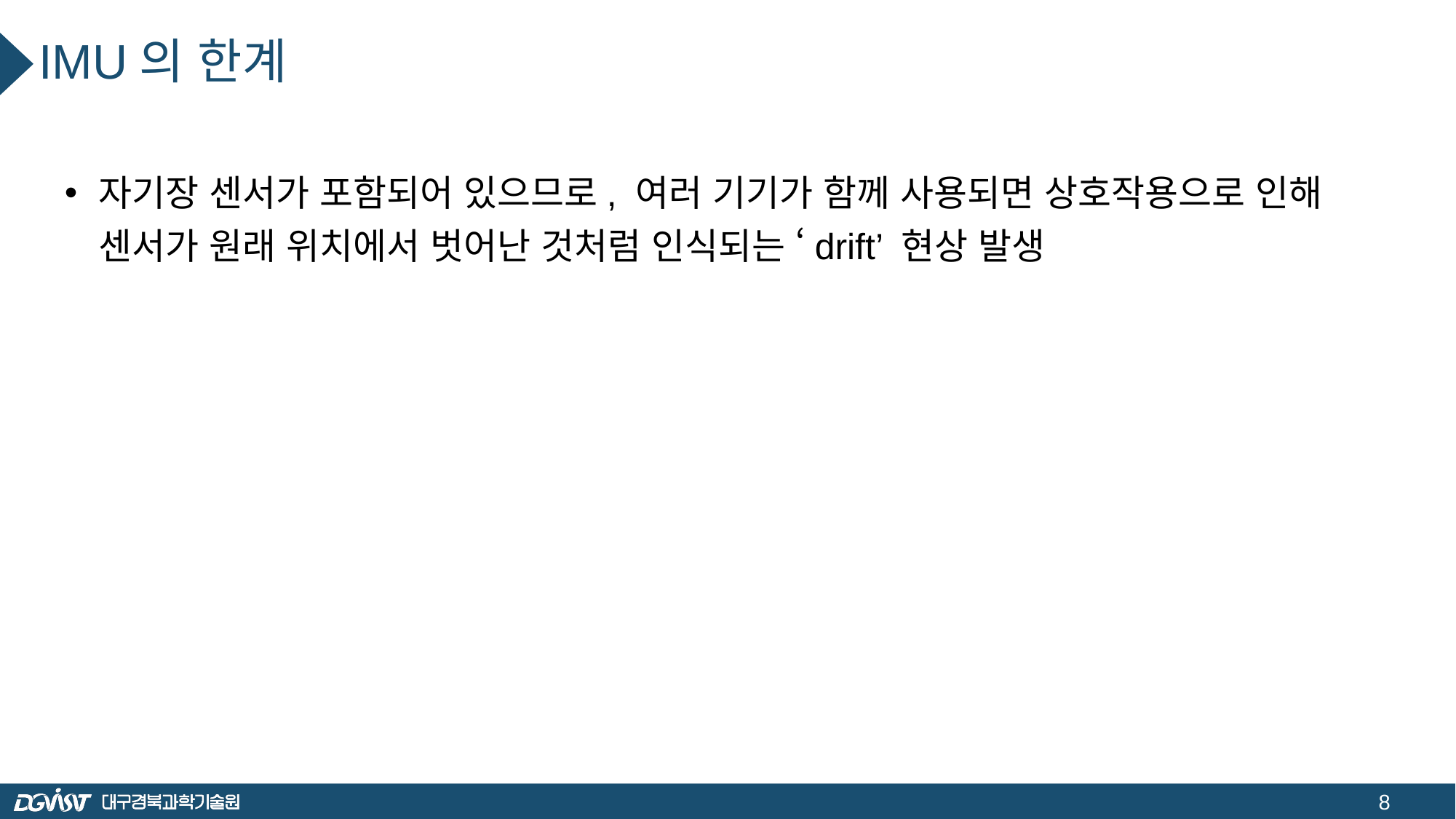

IMU의 한계

자기장 센서가 포함되어 있으므로, 여러 기기가 함께 사용되면 상호작용으로 인해 센서가 원래 위치에서 벗어난 것처럼 인식되는 ‘drift’ 현상 발생